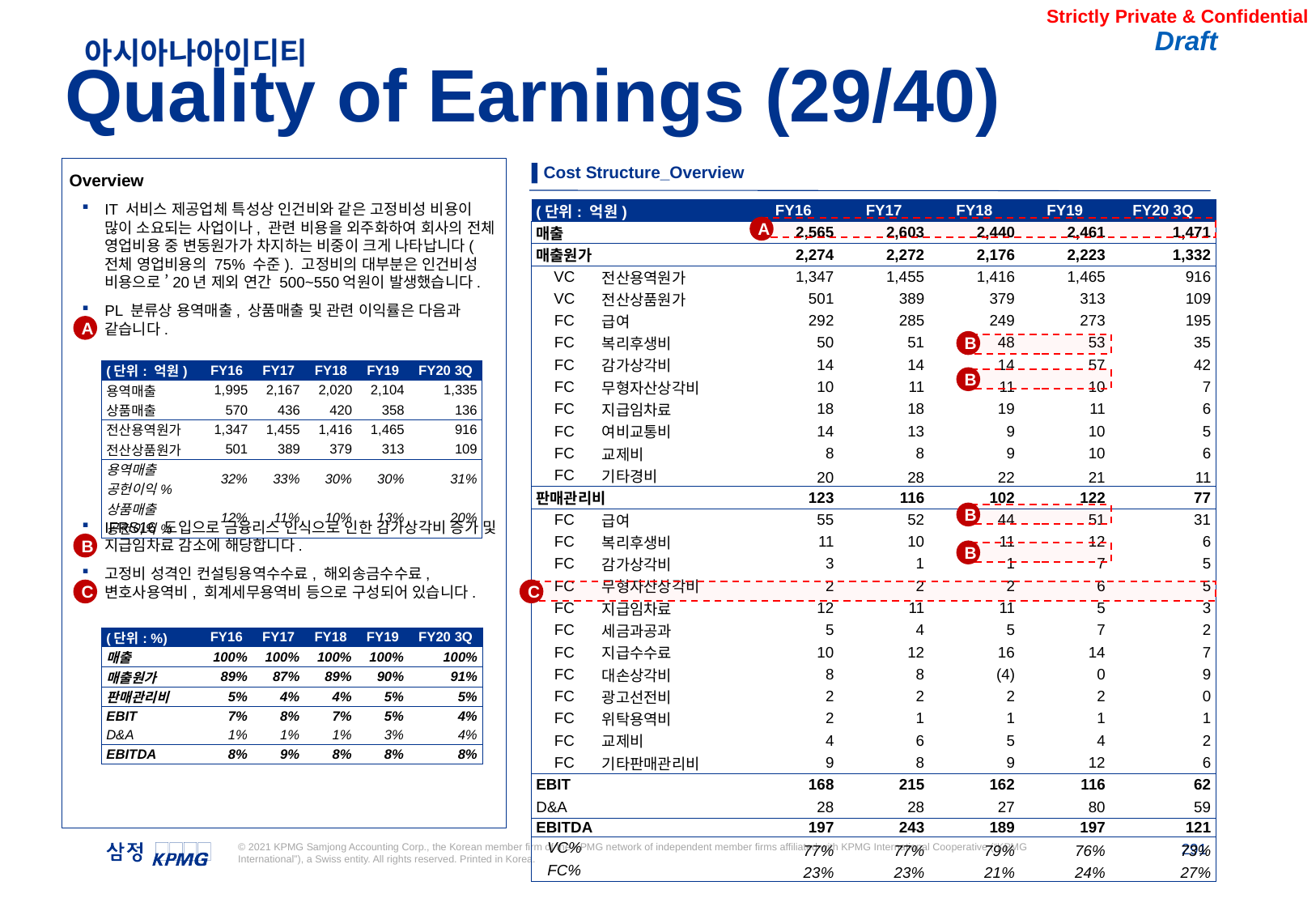

아시아나아이디티
Quality of Earnings (29/40)
▌Cost Structure_Overview

Overview
IT 서비스 제공업체 특성상 인건비와 같은 고정비성 비용이 많이 소요되는 사업이나, 관련 비용을 외주화하여 회사의 전체 영업비용 중 변동원가가 차지하는 비중이 크게 나타납니다(전체 영업비용의 75% 수준). 고정비의 대부분은 인건비성 비용으로 ’20년 제외 연간 500~550억원이 발생했습니다.
PL 분류상 용역매출, 상품매출 및 관련 이익률은 다음과 같습니다.

IFRS16 도입으로 금융리스 인식으로 인한 감가상각비 증가 및 지급임차료 감소에 해당합니다.
고정비 성격인 컨설팅용역수수료, 해외송금수수료, 변호사용역비, 회계세무용역비 등으로 구성되어 있습니다.

| (단위: 억원) |  | FY16 | FY17 | FY18 | FY19 | FY20 3Q |
| --- | --- | --- | --- | --- | --- | --- |
| 매출 |  | 2,565 | 2,603 | 2,440 | 2,461 | 1,471 |
| 매출원가 |  | 2,274 | 2,272 | 2,176 | 2,223 | 1,332 |
| VC | 전산용역원가 | 1,347 | 1,455 | 1,416 | 1,465 | 916 |
| VC | 전산상품원가 | 501 | 389 | 379 | 313 | 109 |
| FC | 급여 | 292 | 285 | 249 | 273 | 195 |
| FC | 복리후생비 | 50 | 51 | 48 | 53 | 35 |
| FC | 감가상각비 | 14 | 14 | 14 | 57 | 42 |
| FC | 무형자산상각비 | 10 | 11 | 11 | 10 | 7 |
| FC | 지급임차료 | 18 | 18 | 19 | 11 | 6 |
| FC | 여비교통비 | 14 | 13 | 9 | 10 | 5 |
| FC | 교제비 | 8 | 8 | 9 | 10 | 6 |
| FC | 기타경비 | 20 | 28 | 22 | 21 | 11 |
| 판매관리비 |  | 123 | 116 | 102 | 122 | 77 |
| FC | 급여 | 55 | 52 | 44 | 51 | 31 |
| FC | 복리후생비 | 11 | 10 | 11 | 12 | 6 |
| FC | 감가상각비 | 3 | 1 | 1 | 7 | 5 |
| FC | 무형자산상각비 | 2 | 2 | 2 | 6 | 5 |
| FC | 지급임차료 | 12 | 11 | 11 | 5 | 3 |
| FC | 세금과공과 | 5 | 4 | 5 | 7 | 2 |
| FC | 지급수수료 | 10 | 12 | 16 | 14 | 7 |
| FC | 대손상각비 | 8 | 8 | (4) | 0 | 9 |
| FC | 광고선전비 | 2 | 2 | 2 | 2 | 0 |
| FC | 위탁용역비 | 2 | 1 | 1 | 1 | 1 |
| FC | 교제비 | 4 | 6 | 5 | 4 | 2 |
| FC | 기타판매관리비 | 9 | 8 | 9 | 12 | 6 |
| EBIT |  | 168 | 215 | 162 | 116 | 62 |
| D&A |  | 28 | 28 | 27 | 80 | 59 |
| EBITDA |  | 197 | 243 | 189 | 197 | 121 |
| VC% |  | 77% | 77% | 79% | 76% | 73% |
| FC% |  | 23% | 23% | 21% | 24% | 27% |
A

A
B

| (단위: 억원) | FY16 | FY17 | FY18 | FY19 | FY20 3Q |
| --- | --- | --- | --- | --- | --- |
| 용역매출 | 1,995 | 2,167 | 2,020 | 2,104 | 1,335 |
| 상품매출 | 570 | 436 | 420 | 358 | 136 |
| 전산용역원가 | 1,347 | 1,455 | 1,416 | 1,465 | 916 |
| 전산상품원가 | 501 | 389 | 379 | 313 | 109 |
| 용역매출 공헌이익% | 32% | 33% | 30% | 30% | 31% |
| 상품매출 공헌이익% | 12% | 11% | 10% | 13% | 20% |
B

B

B
B

C
C

| (단위: %) | FY16 | FY17 | FY18 | FY19 | FY20 3Q |
| --- | --- | --- | --- | --- | --- |
| 매출 | 100% | 100% | 100% | 100% | 100% |
| 매출원가 | 89% | 87% | 89% | 90% | 91% |
| 판매관리비 | 5% | 4% | 4% | 5% | 5% |
| EBIT | 7% | 8% | 7% | 5% | 4% |
| D&A | 1% | 1% | 1% | 3% | 4% |
| EBITDA | 8% | 9% | 8% | 8% | 8% |